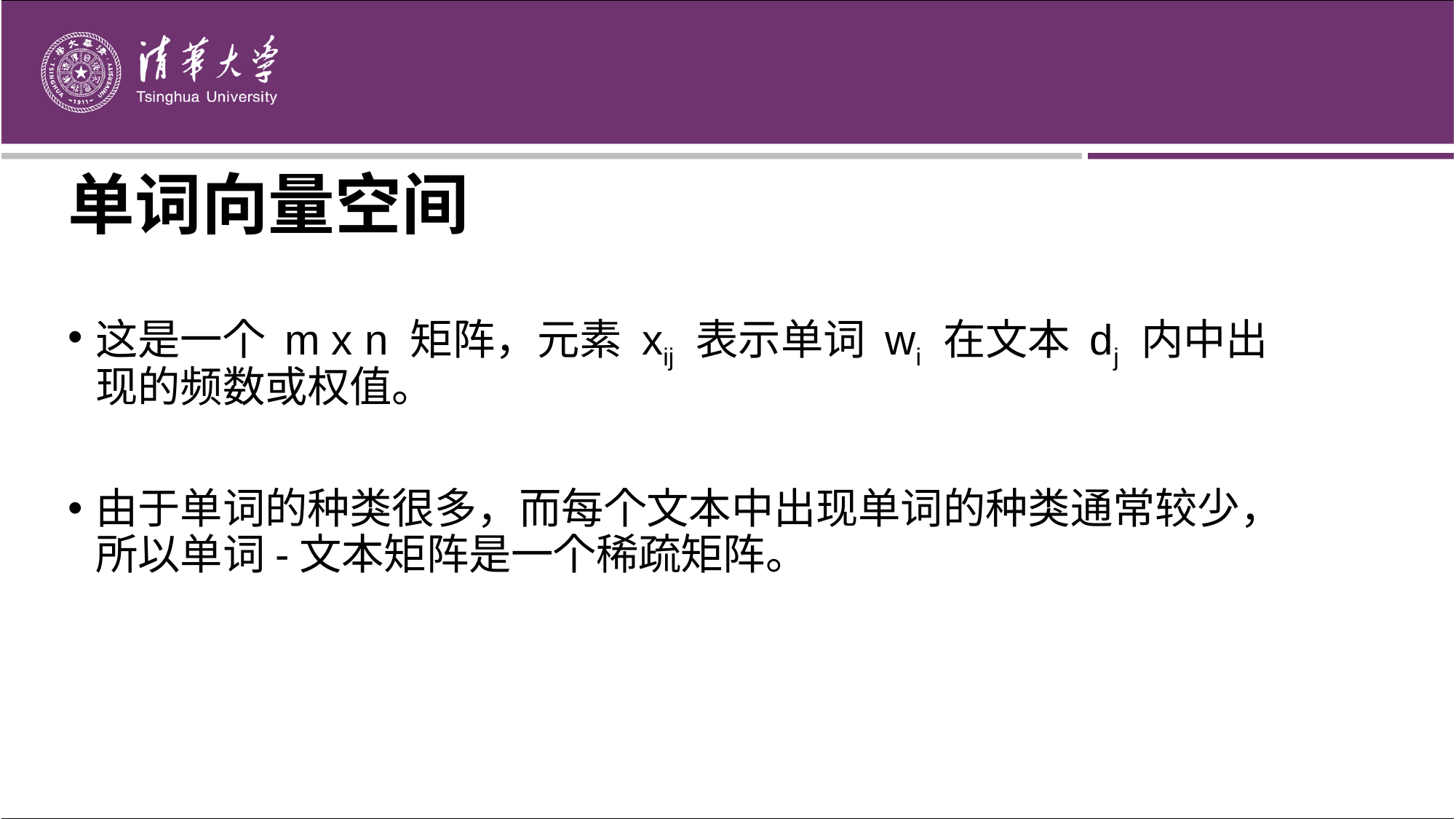

# 单词向量空间
这是一个 m x n 矩阵，元素 xij 表示单词 wi 在文本 dj 内中出现的频数或权值。

由于单词的种类很多，而每个文本中出现单词的种类通常较少，所以单词-文本矩阵是一个稀疏矩阵。